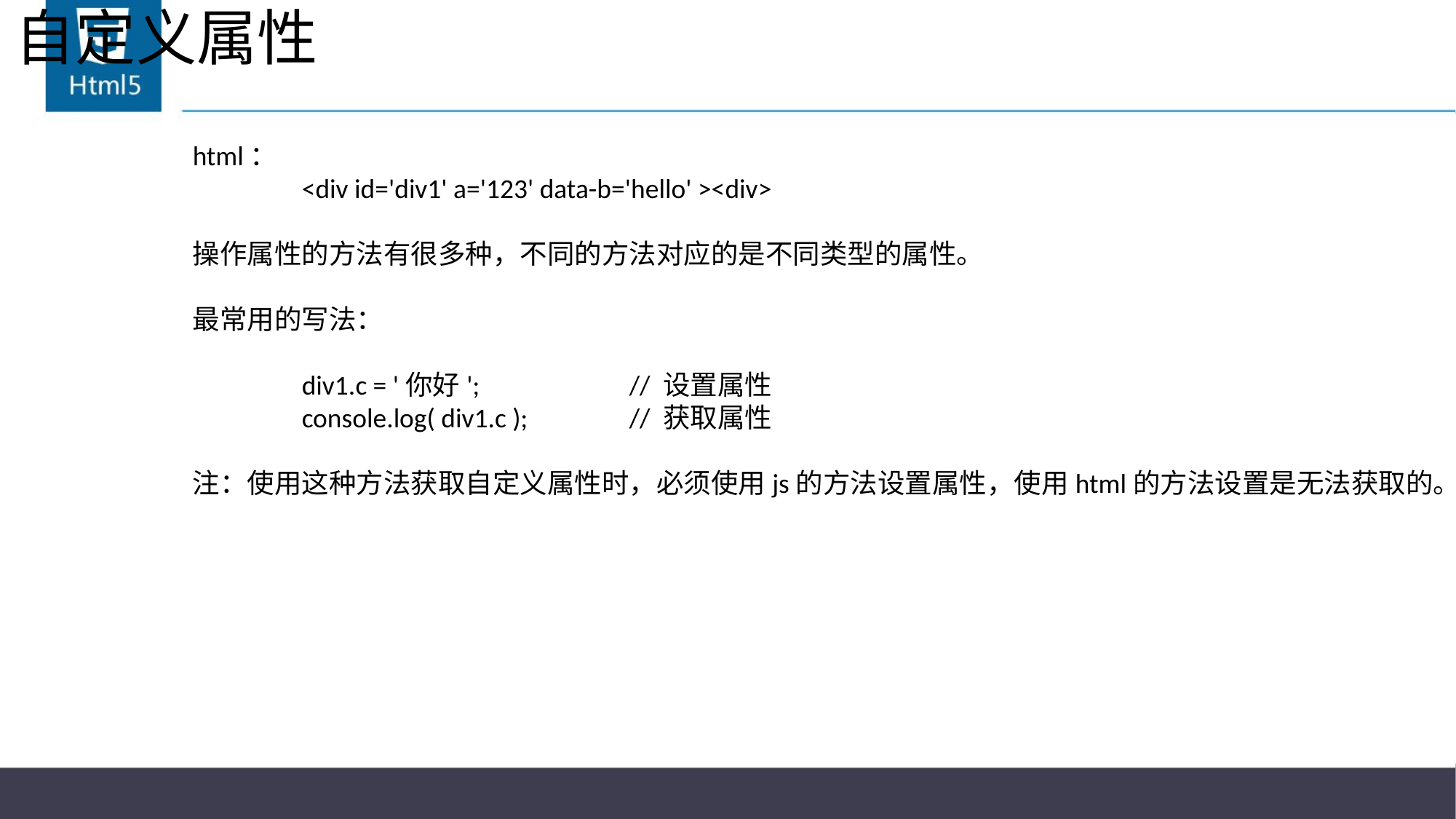

# 自定义属性
html：
	<div id='div1' a='123' data-b='hello' ><div>

操作属性的方法有很多种，不同的方法对应的是不同类型的属性。

最常用的写法：

	div1.c = '你好';		// 设置属性
	console.log( div1.c );	// 获取属性

注：使用这种方法获取自定义属性时，必须使用js的方法设置属性，使用html的方法设置是无法获取的。